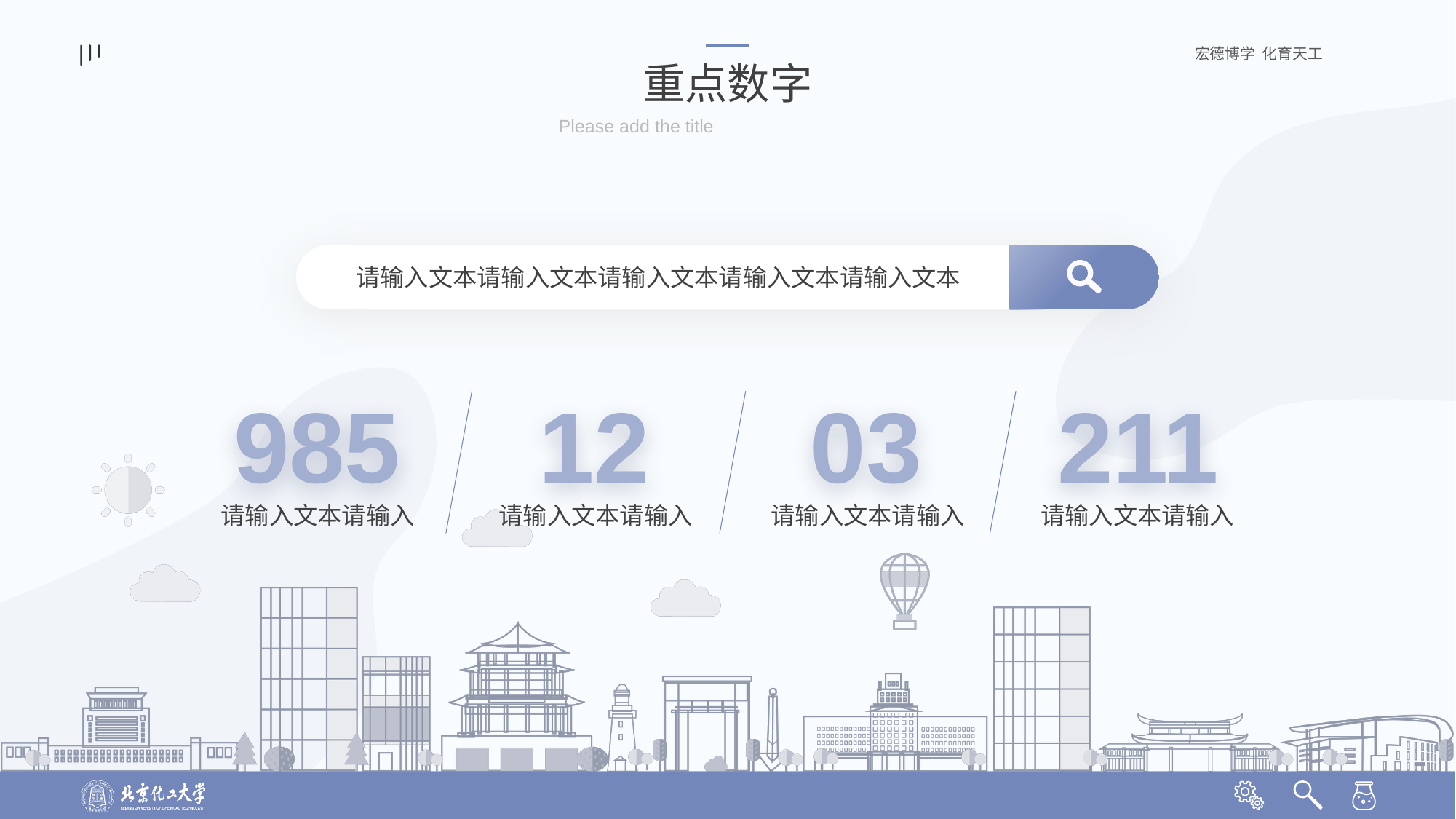

重点数字
Please add the title

请输入文本请输入文本请输入文本请输入文本请输入文本

985
12
03
211
请输入文本请输入
请输入文本请输入
请输入文本请输入
请输入文本请输入